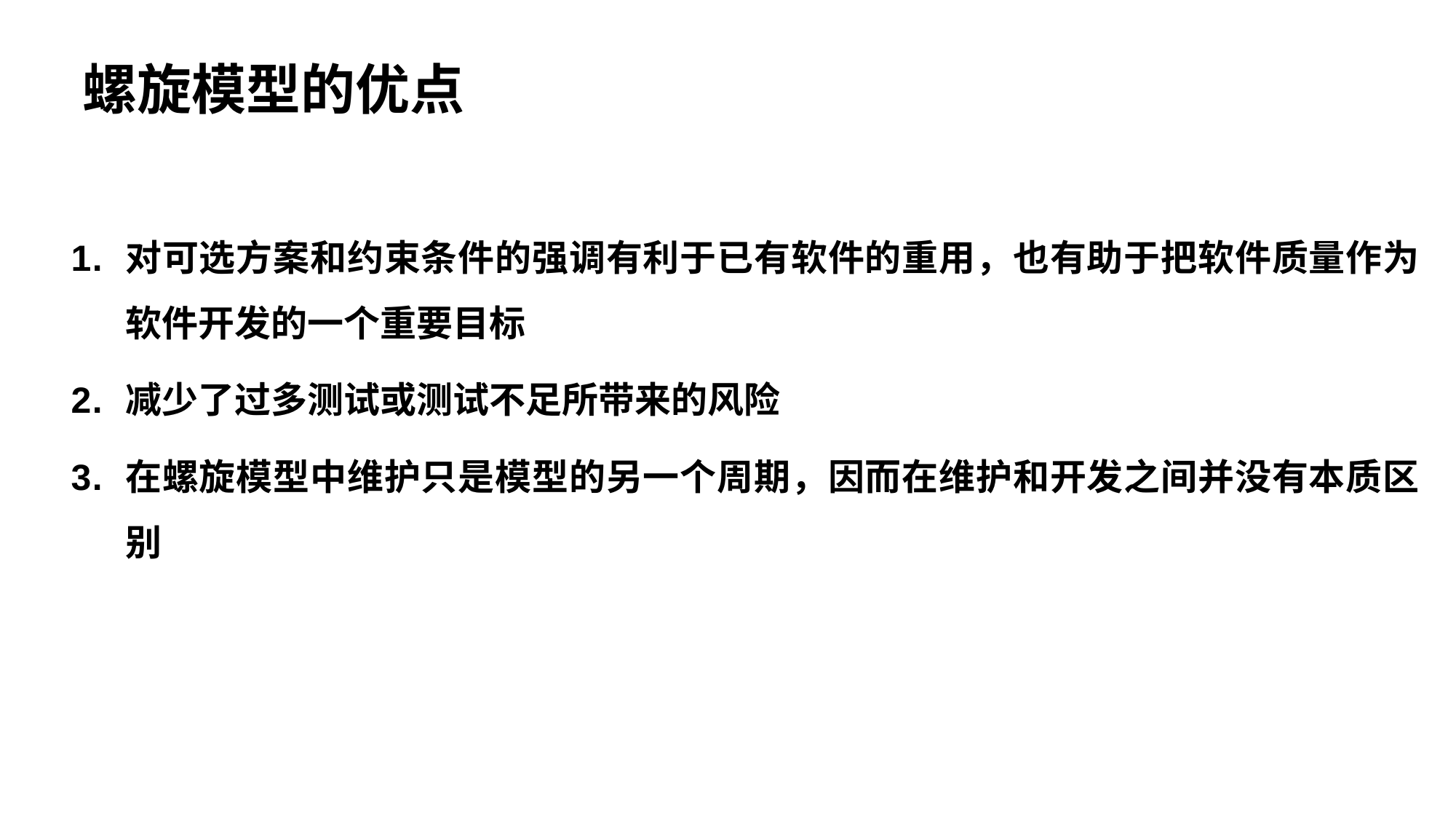

螺旋模型的优点

对可选方案和约束条件的强调有利于已有软件的重用，也有助于把软件质量作为软件开发的一个重要目标
减少了过多测试或测试不足所带来的风险
在螺旋模型中维护只是模型的另一个周期，因而在维护和开发之间并没有本质区别